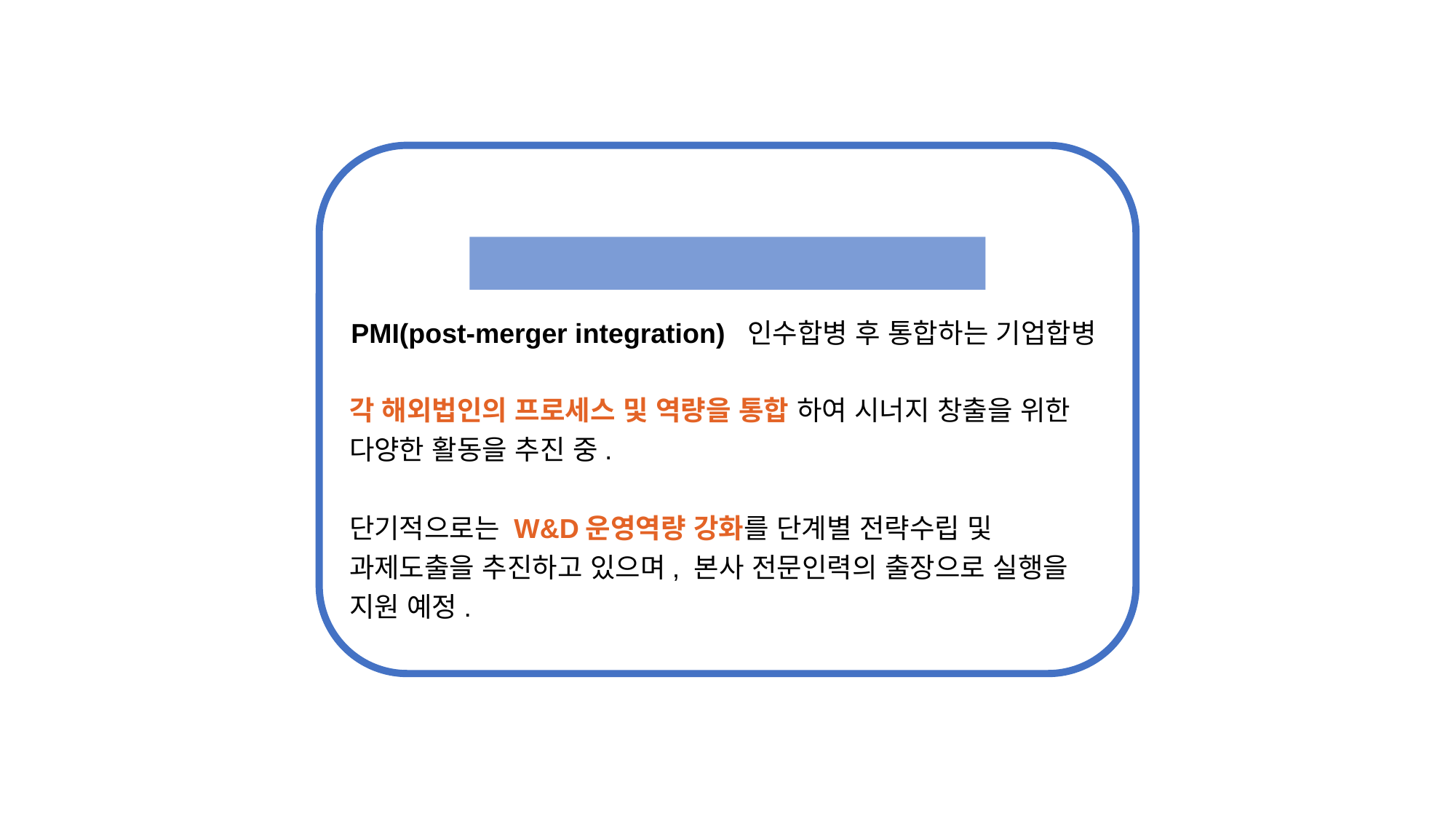

성공적인 PMI

PMI(post-merger integration)  인수합병 후 통합하는 기업합병
각 해외법인의 프로세스 및 역량을 통합 하여 시너지 창출을 위한 다양한 활동을 추진 중.

단기적으로는 W&D운영역량 강화를 단계별 전략수립 및 과제도출을 추진하고 있으며, 본사 전문인력의 출장으로 실행을 지원 예정.